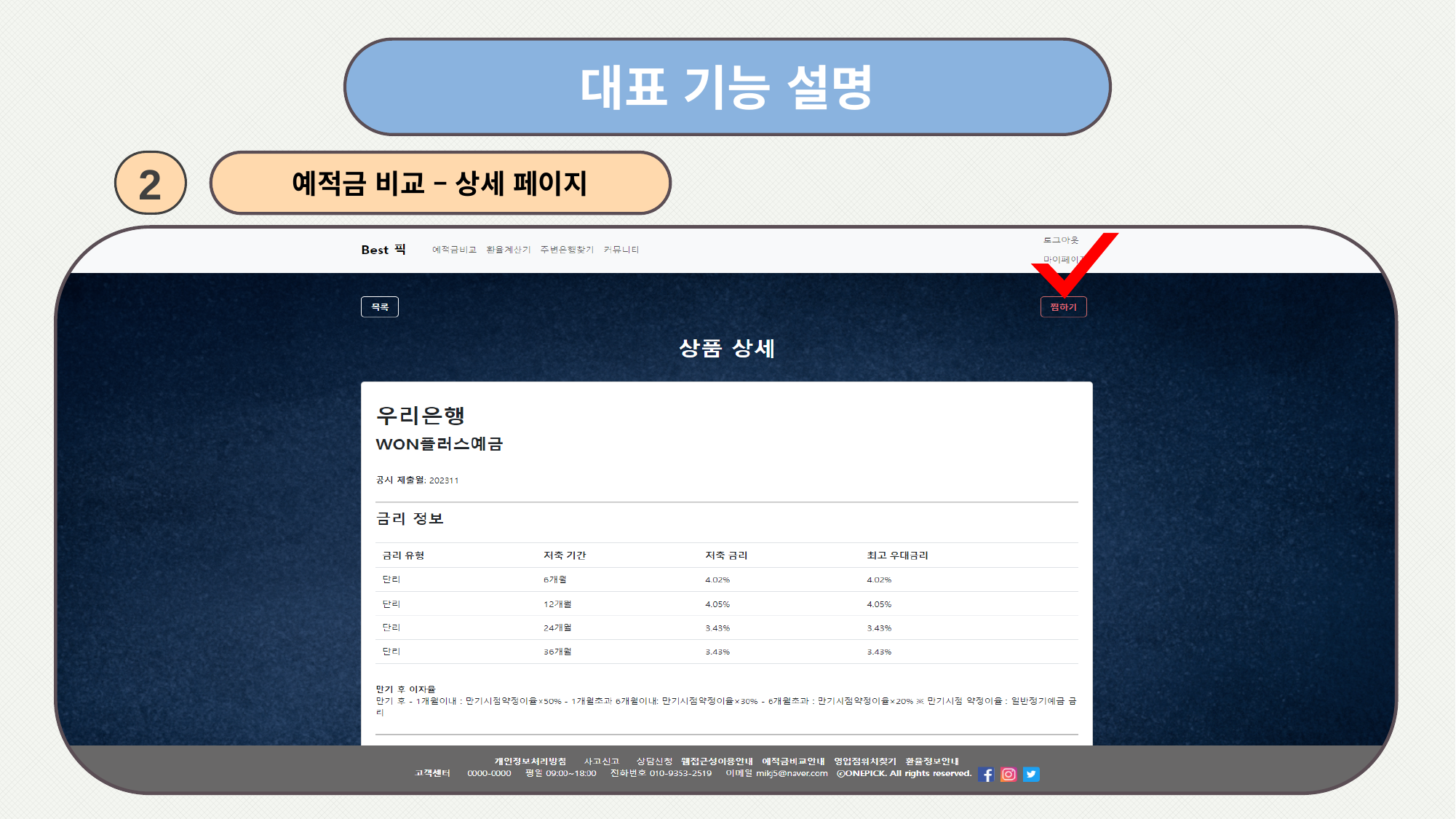

대표 기능 설명
2
예적금 비교 – 상세 페이지